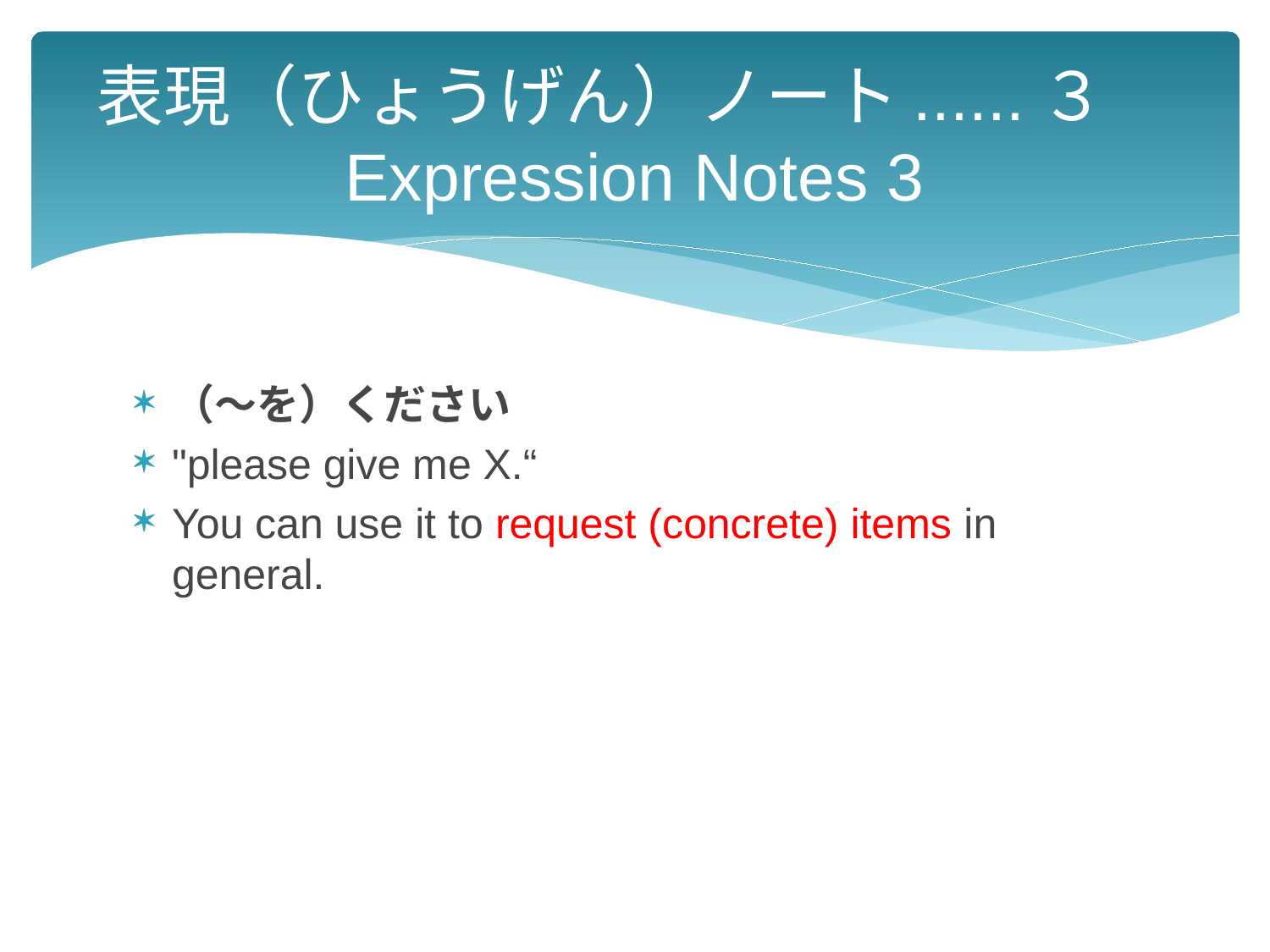

# 表現（ひょうげん）ノート......３　 Expression Notes 3
（～を）ください
"please give me X.“
You can use it to request (concrete) items in general.